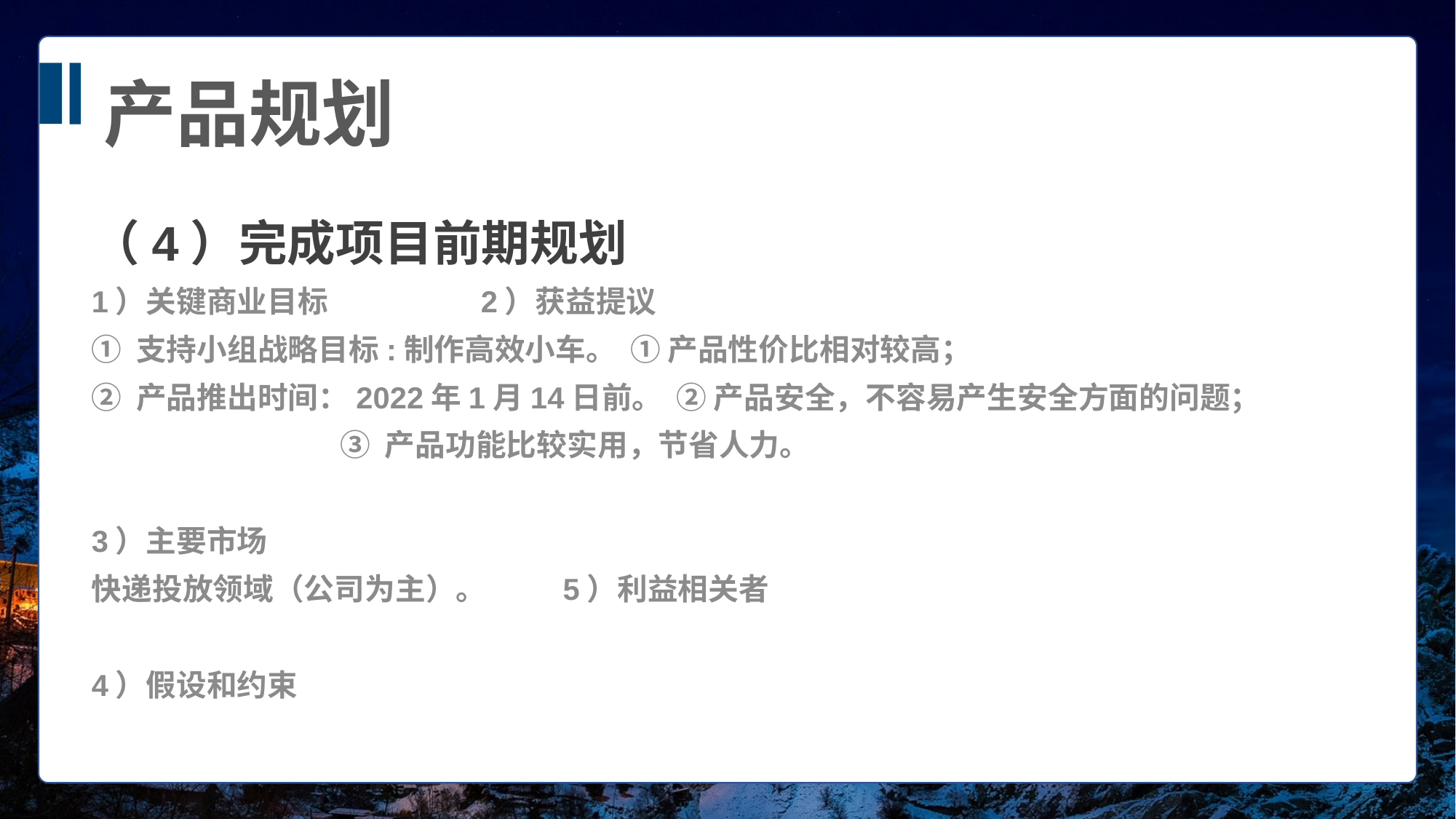

产品规划
（4）完成项目前期规划
1）关键商业目标                     2）获益提议
① 支持小组战略目标:制作高效小车。  ① 产品性价比相对较高；
② 产品推出时间：2022年1月14日前。  ② 产品安全，不容易产生安全方面的问题；
                                    ③ 产品功能比较实用，节省人力。

3）主要市场
快递投放领域（公司为主）。          5）利益相关者

4）假设和约束